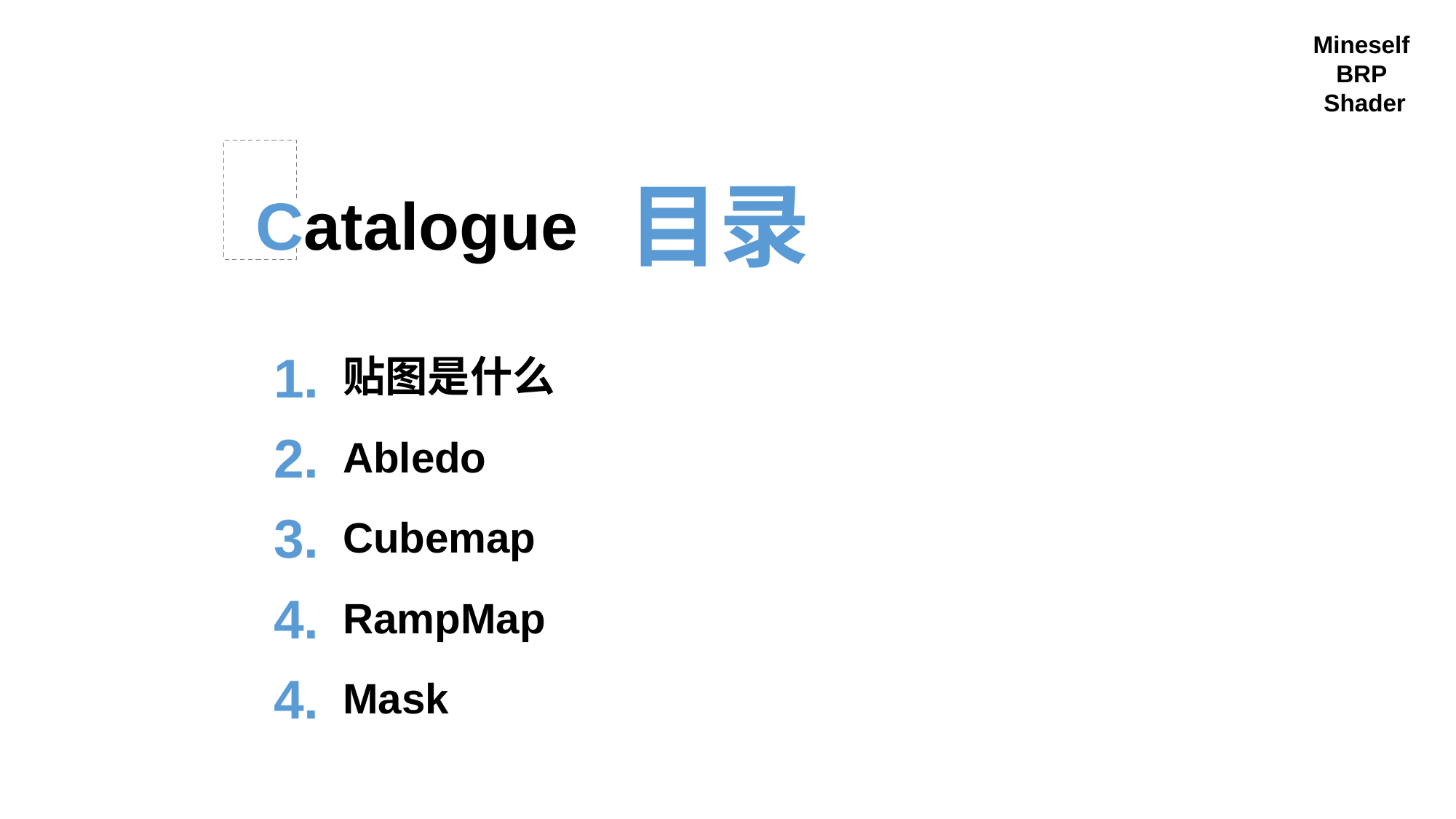

Mineself
BRP
Shader

目录
Catalogue

1.
贴图是什么
2.
Abledo
3.
Cubemap
4.
RampMap
4.
Mask